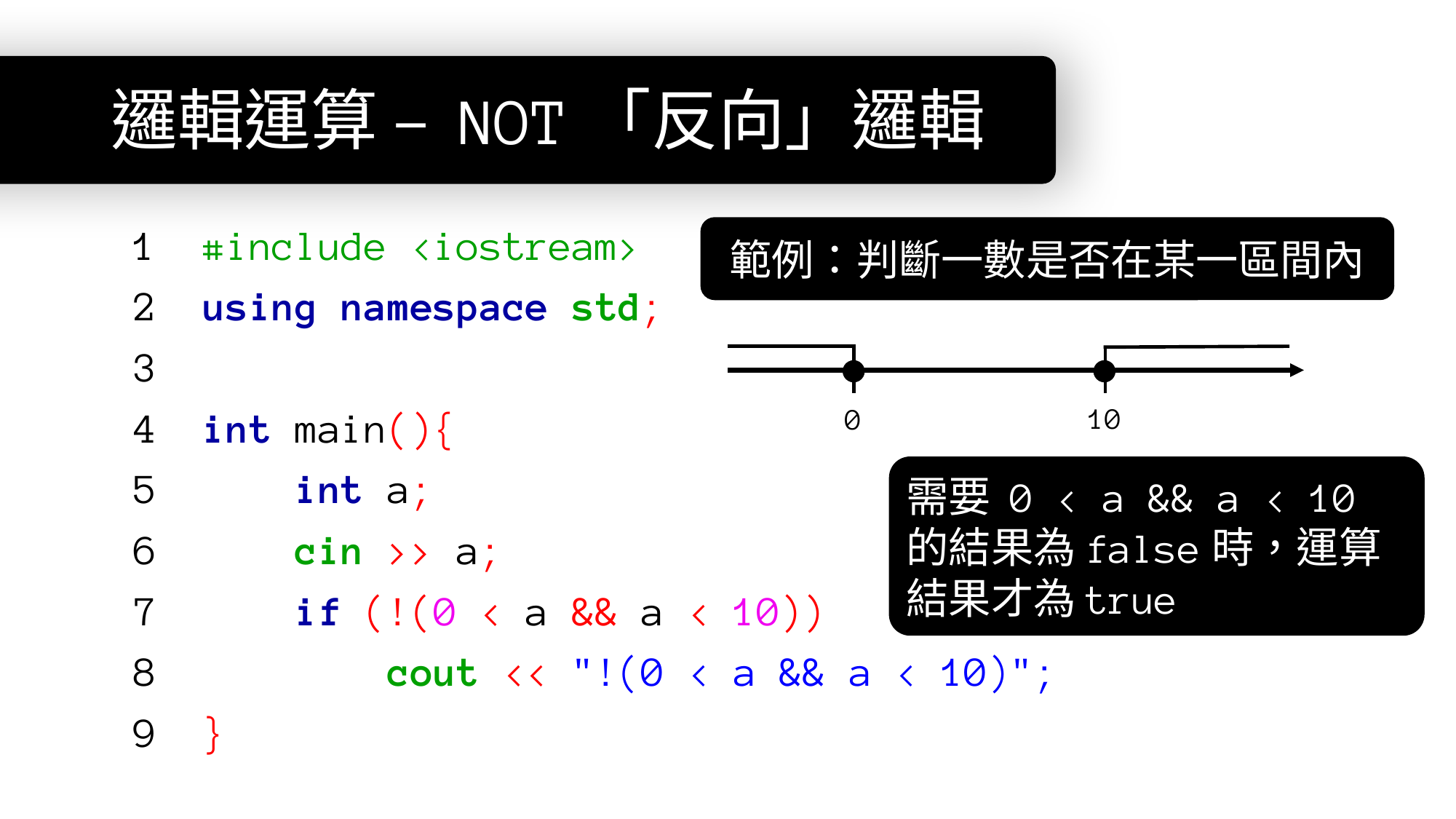

# 邏輯運算 – NOT「反向」邏輯

範例：判斷一數是否在某一區間內
 1  #include <iostream>
 2  using namespace std;
 3
 4  int main(){
 5      int a;
 6      cin >> a;
 7      if (!(0 < a && a < 10))
 8          cout << "!(0 < a && a < 10)";
 9  }

10
0
需要 0 < a && a < 10 的結果為false時，運算結果才為true